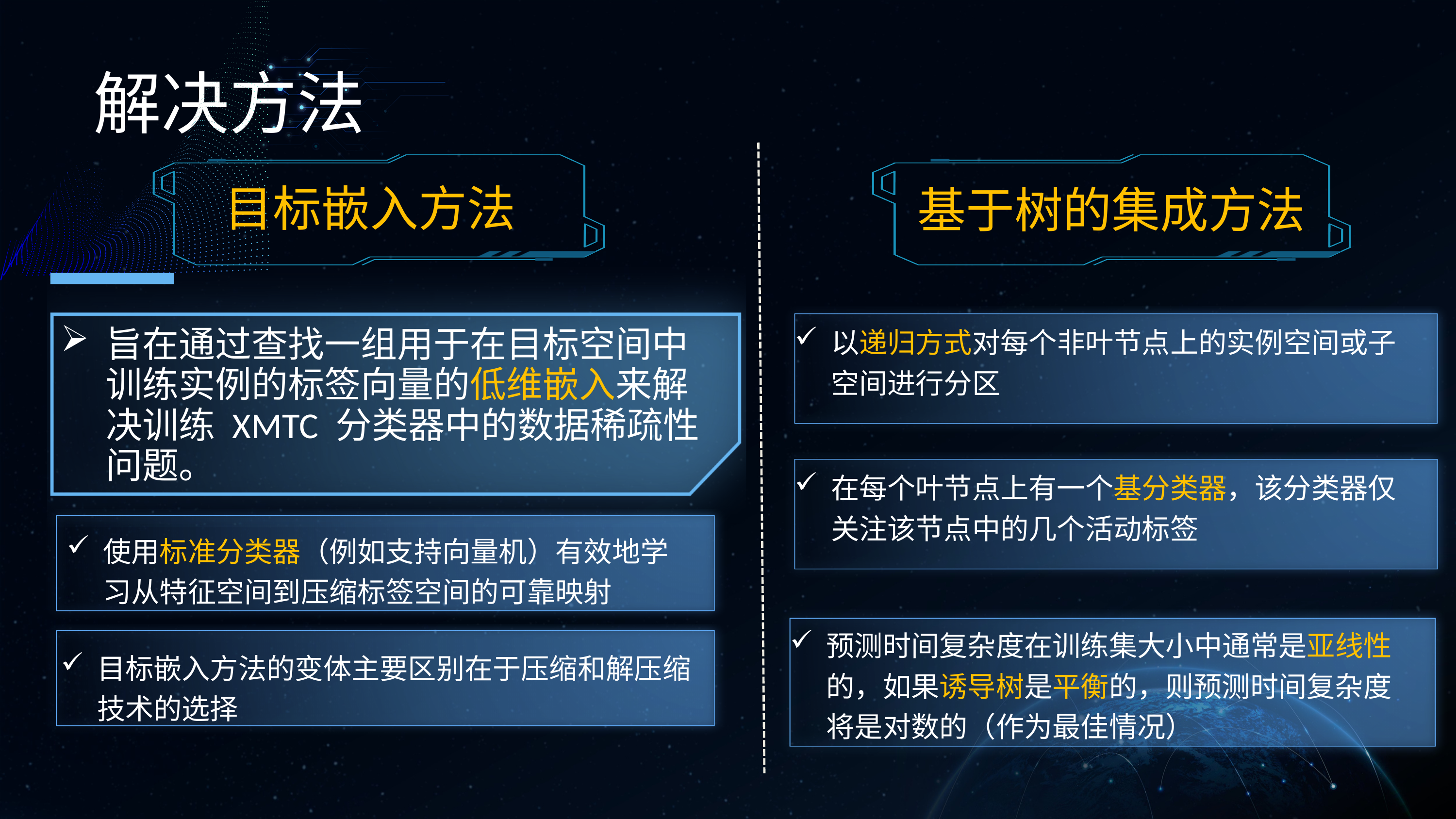

解决方法

目标嵌入方法
基于树的集成方法

以递归方式对每个非叶节点上的实例空间或子空间进行分区
旨在通过查找一组用于在目标空间中训练实例的标签向量的低维嵌入来解决训练 XMTC 分类器中的数据稀疏性问题。

在每个叶节点上有一个基分类器，该分类器仅关注该节点中的几个活动标签

使用标准分类器（例如支持向量机）有效地学习从特征空间到压缩标签空间的可靠映射

预测时间复杂度在训练集大小中通常是亚线性的，如果诱导树是平衡的，则预测时间复杂度将是对数的（作为最佳情况）

目标嵌入方法的变体主要区别在于压缩和解压缩技术的选择